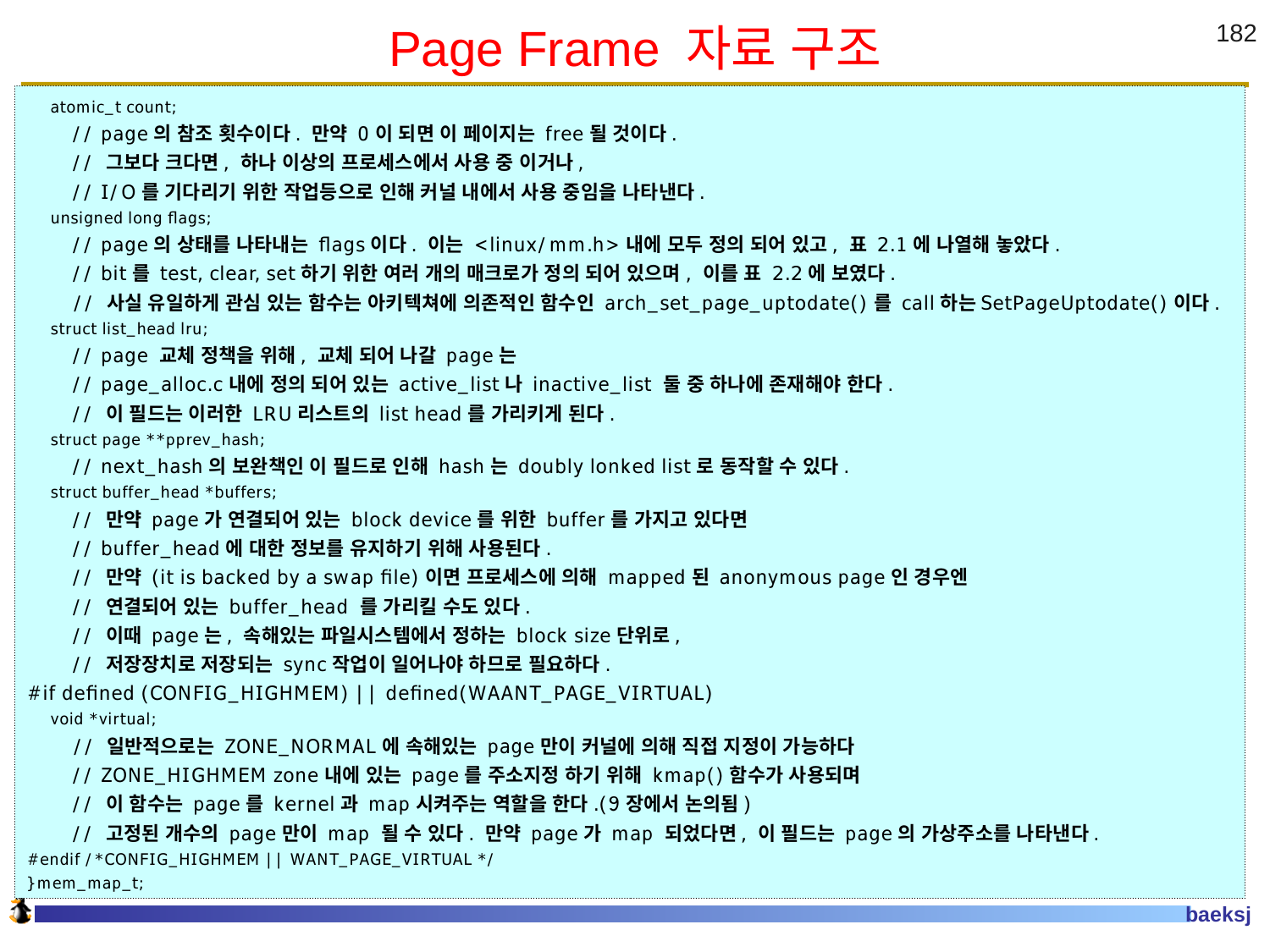

# Page Frame 자료 구조
182
     atomic_t count;
        // page의 참조 횟수이다. 만약 0이 되면 이 페이지는 free될 것이다.
        // 그보다 크다면, 하나 이상의 프로세스에서 사용 중 이거나,
        // I/O를 기다리기 위한 작업등으로 인해 커널 내에서 사용 중임을 나타낸다.
     unsigned long flags;
        // page의 상태를 나타내는 flags이다. 이는 <linux/mm.h>내에 모두 정의 되어 있고, 표 2.1에 나열해 놓았다.
        // bit를 test, clear, set하기 위한 여러 개의 매크로가 정의 되어 있으며, 이를 표 2.2에 보였다.
          // 사실 유일하게 관심 있는 함수는 아키텍쳐에 의존적인 함수인 arch_set_page_uptodate()를 call하는SetPageUptodate()이다.
     struct list_head lru;
        // page 교체 정책을 위해, 교체 되어 나갈 page는
        // page_alloc.c내에 정의 되어 있는 active_list나 inactive_list 둘 중 하나에 존재해야 한다.
        // 이 필드는 이러한 LRU리스트의 list head를 가리키게 된다.
     struct page **pprev_hash;
        // next_hash의 보완책인 이 필드로 인해 hash는 doubly lonked list로 동작할 수 있다.
     struct buffer_head *buffers;
        // 만약 page가 연결되어 있는 block device를 위한 buffer를 가지고 있다면
        // buffer_head에 대한 정보를 유지하기 위해 사용된다.
        // 만약 (it is backed by a swap file)이면 프로세스에 의해 mapped된 anonymous page인 경우엔
        // 연결되어 있는 buffer_head 를 가리킬 수도 있다.
        // 이때 page는, 속해있는 파일시스템에서 정하는 block size단위로,
        // 저장장치로 저장되는 sync작업이 일어나야 하므로 필요하다.
#if defined (CONFIG_HIGHMEM) || defined(WAANT_PAGE_VIRTUAL)
     void *virtual;
          // 일반적으로는 ZONE_NORMAL에 속해있는 page만이 커널에 의해 직접 지정이 가능하다
        // ZONE_HIGHMEM zone내에 있는 page를 주소지정 하기 위해 kmap()함수가 사용되며
        // 이 함수는 page를 kernel과 map시켜주는 역할을 한다.(9장에서 논의됨)
        // 고정된 개수의 page만이 map 될 수 있다. 만약 page가 map 되었다면, 이 필드는 page의 가상주소를 나타낸다.
#endif /*CONFIG_HIGHMEM || WANT_PAGE_VIRTUAL */
}mem_map_t;